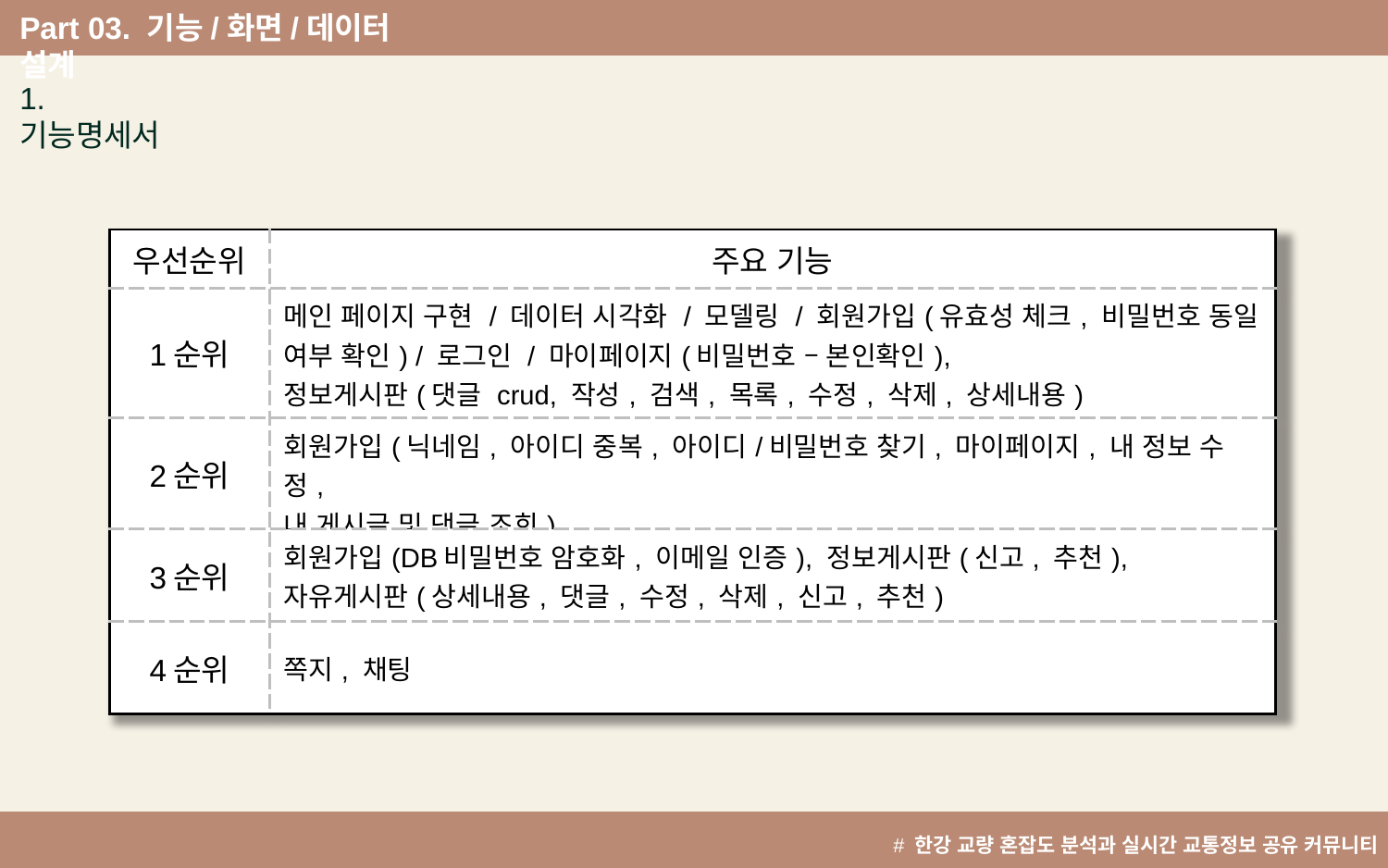

Part 03. 기능/화면/데이터 설계
^
1. 기능명세서
| 우선순위 | 주요 기능 |
| --- | --- |
| 1순위 | 메인 페이지 구현 / 데이터 시각화 / 모델링 / 회원가입(유효성 체크, 비밀번호 동일 여부 확인) / 로그인 / 마이페이지(비밀번호 – 본인확인), 정보게시판(댓글 crud, 작성, 검색, 목록, 수정, 삭제, 상세내용) |
| 2순위 | 회원가입(닉네임, 아이디 중복, 아이디/비밀번호 찾기, 마이페이지, 내 정보 수정, 내 게시글 및 댓글 조회) |
| 3순위 | 회원가입(DB비밀번호 암호화, 이메일 인증), 정보게시판(신고, 추천), 자유게시판(상세내용, 댓글, 수정, 삭제, 신고, 추천) |
| 4순위 | 쪽지, 채팅 |
# 한강 교량 혼잡도 분석과 실시간 교통정보 공유 커뮤니티 개발